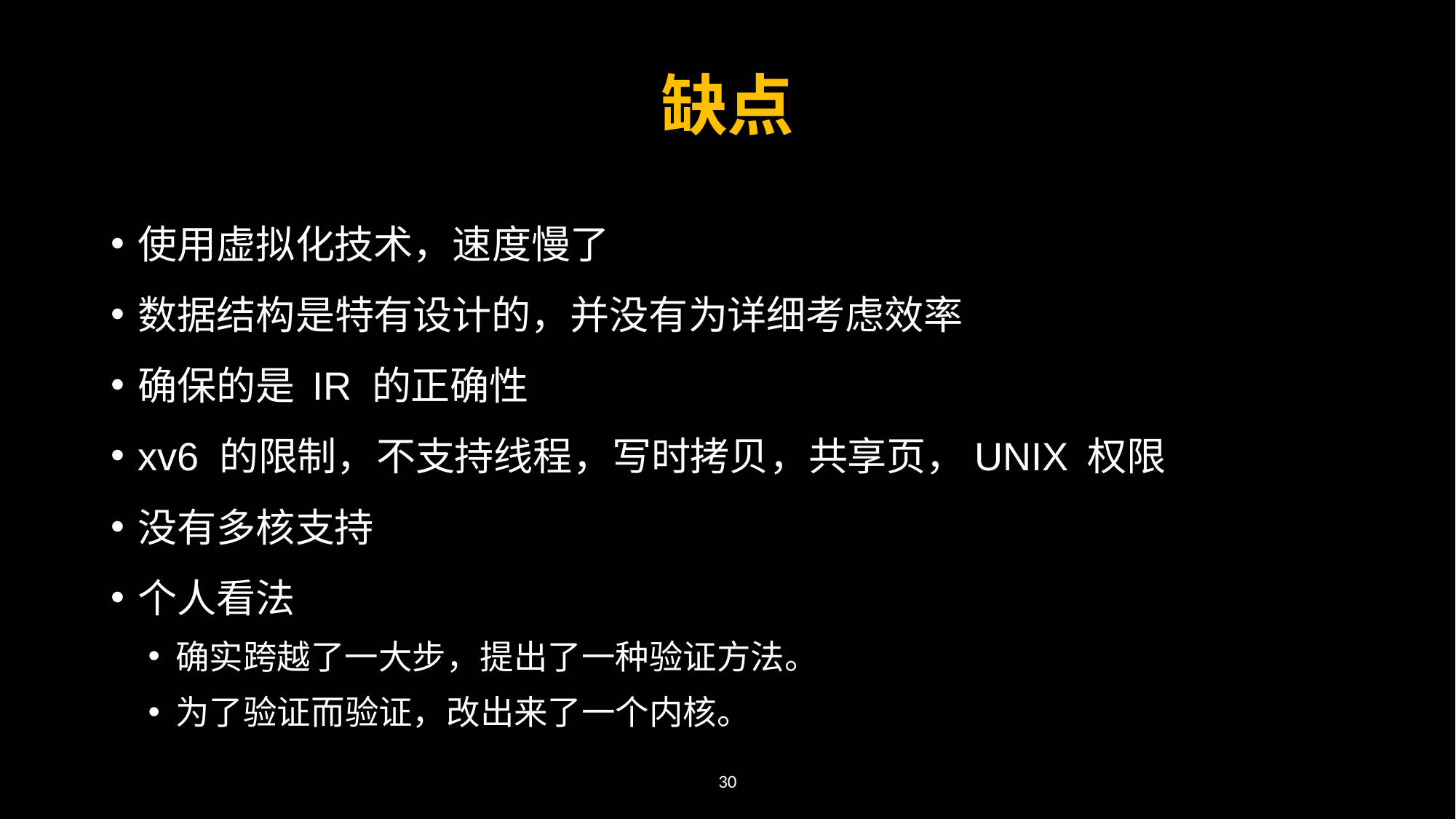

# 缺点
使用虚拟化技术，速度慢了
数据结构是特有设计的，并没有为详细考虑效率
确保的是 IR 的正确性
xv6 的限制，不支持线程，写时拷贝，共享页，UNIX 权限
没有多核支持
个人看法
确实跨越了一大步，提出了一种验证方法。
为了验证而验证，改出来了一个内核。
30